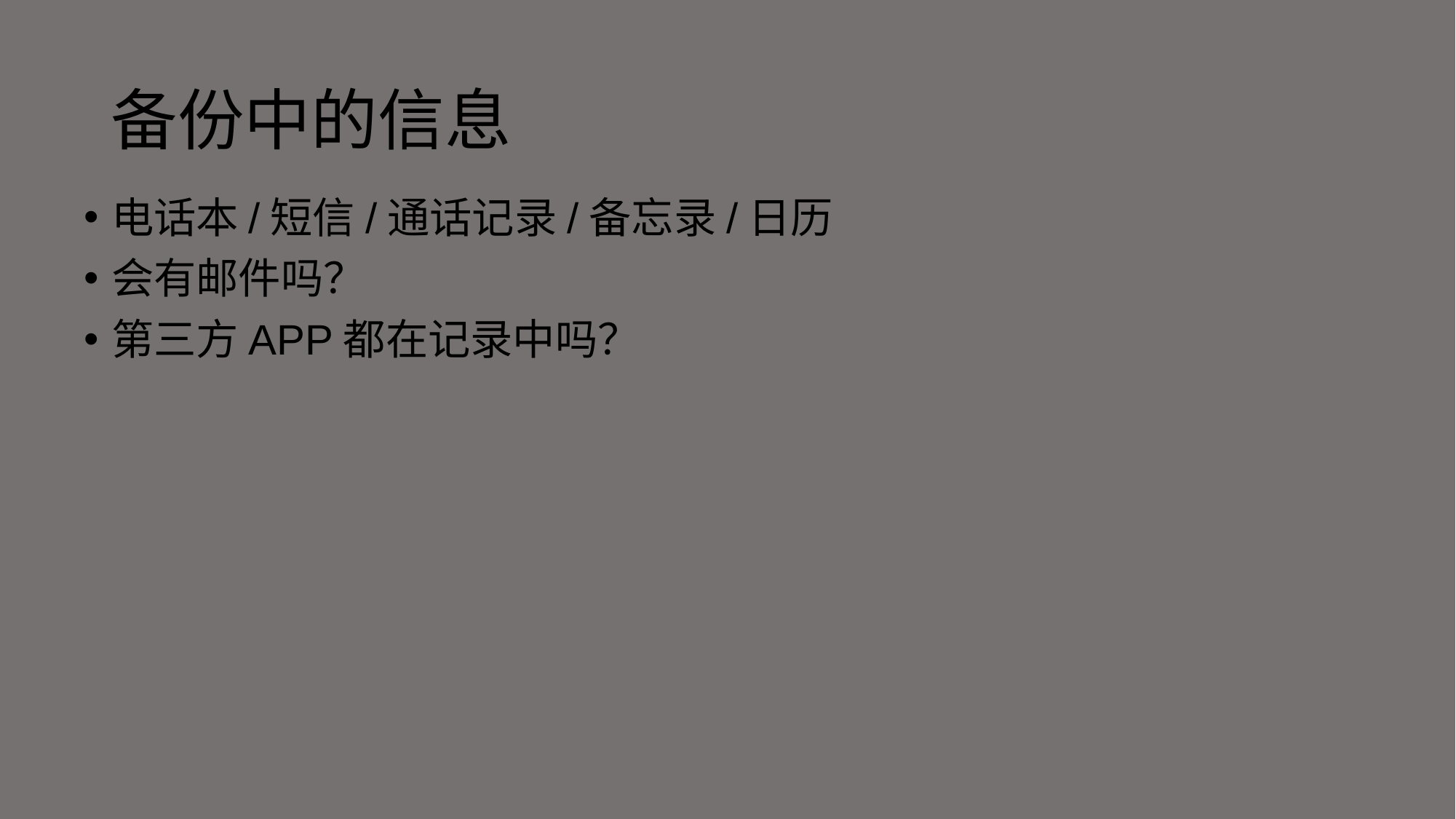

# 备份中的信息
电话本/短信/通话记录/备忘录/日历
会有邮件吗？
第三方APP都在记录中吗？